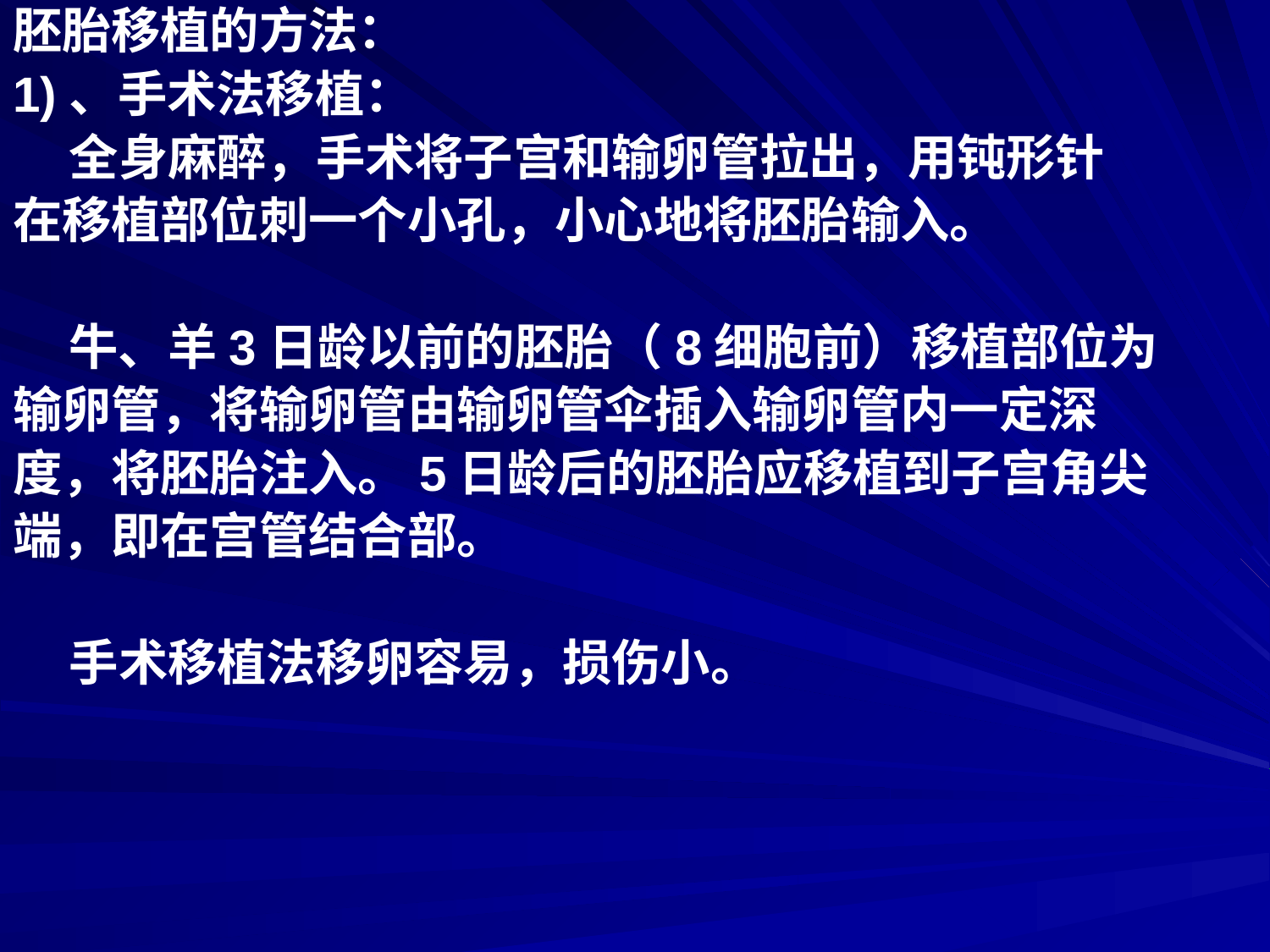

胚胎移植的方法：
1)、手术法移植：
    全身麻醉，手术将子宫和输卵管拉出，用钝形针
在移植部位刺一个小孔，小心地将胚胎输入。

    牛、羊3日龄以前的胚胎（8细胞前）移植部位为
输卵管，将输卵管由输卵管伞插入输卵管内一定深
度，将胚胎注入。5日龄后的胚胎应移植到子宫角尖
端，即在宫管结合部。

    手术移植法移卵容易，损伤小。